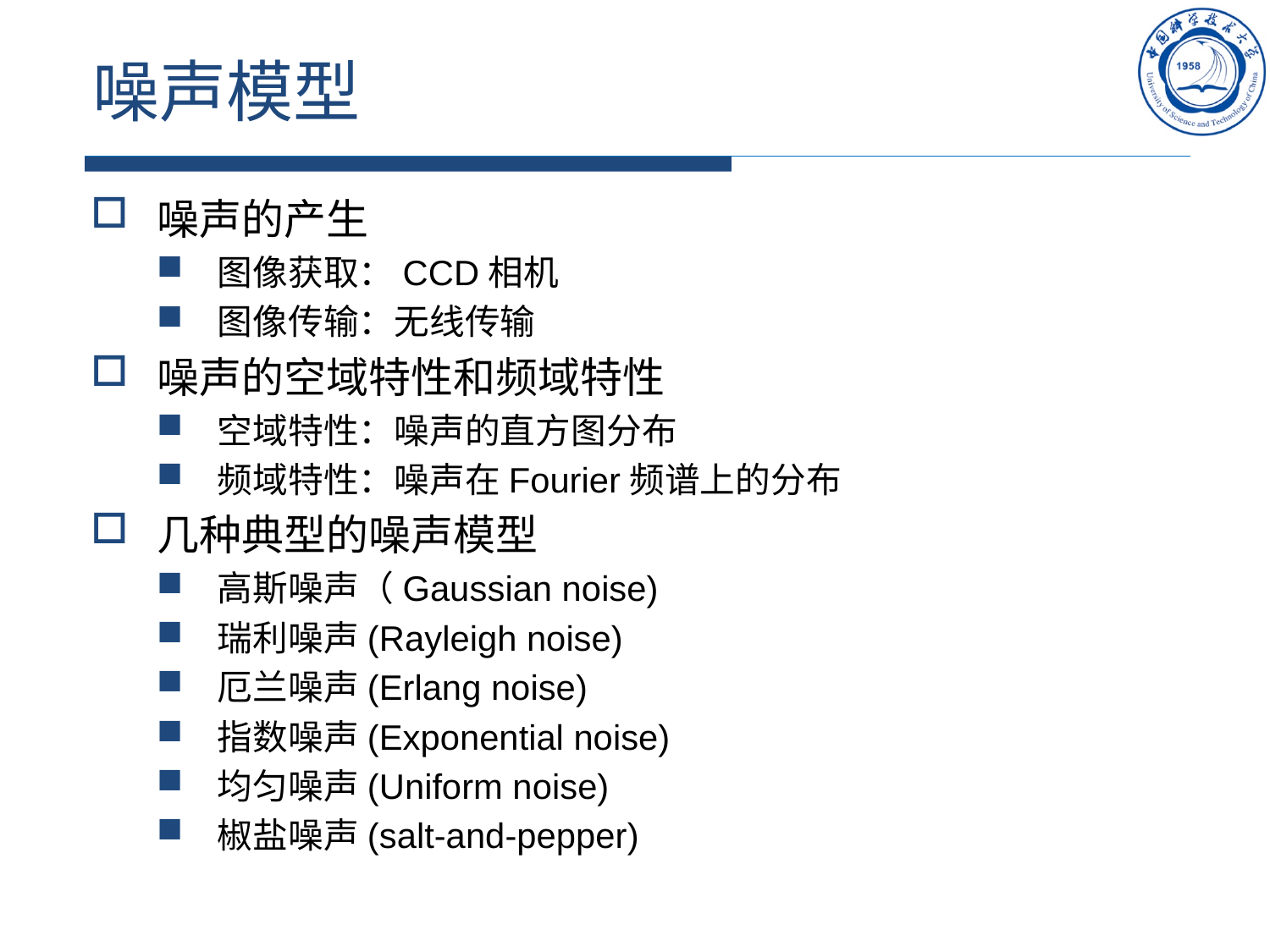

# 噪声模型
噪声的产生
图像获取：CCD相机
图像传输：无线传输
噪声的空域特性和频域特性
空域特性：噪声的直方图分布
频域特性：噪声在Fourier频谱上的分布
几种典型的噪声模型
高斯噪声（Gaussian noise)
瑞利噪声(Rayleigh noise)
厄兰噪声(Erlang noise)
指数噪声(Exponential noise)
均匀噪声(Uniform noise)
椒盐噪声(salt-and-pepper)